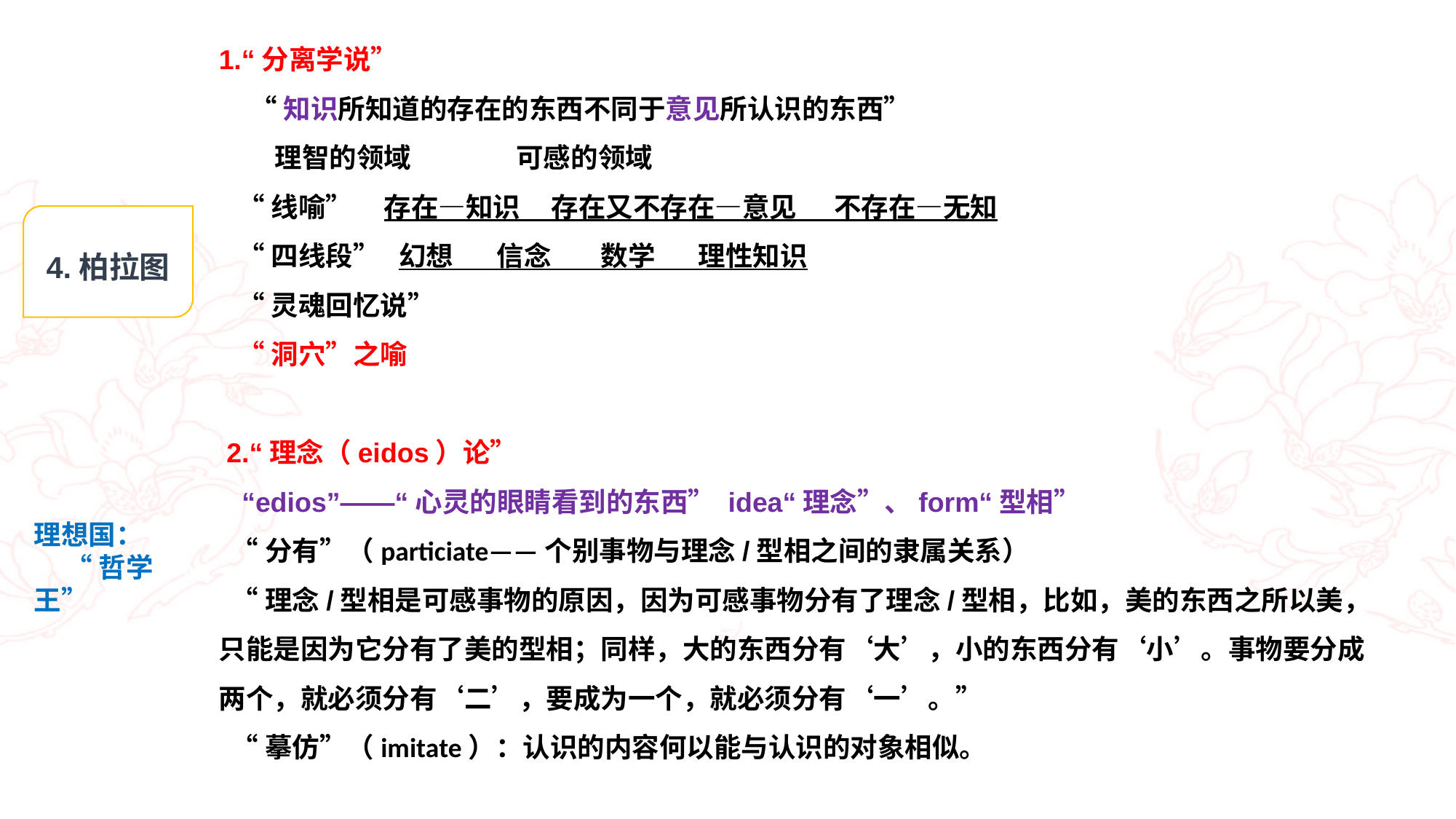

1.“分离学说”
     “知识所知道的存在的东西不同于意见所认识的东西”
        理智的领域                 可感的领域
   “线喻”     存在—知识     存在又不存在—意见      不存在—无知
   “四线段”   幻想       信念        数学       理性知识
   “灵魂回忆说”
   “洞穴”之喻

 2.“理念（eidos）论”
   “edios”——“心灵的眼睛看到的东西” idea“理念”、form“型相”
  “分有”（particiate——个别事物与理念/型相之间的隶属关系）
  “理念/型相是可感事物的原因，因为可感事物分有了理念/型相，比如，美的东西之所以美，只能是因为它分有了美的型相；同样，大的东西分有‘大’，小的东西分有‘小’。事物要分成两个，就必须分有‘二’，要成为一个，就必须分有‘一’。”
  “摹仿”（imitate）：认识的内容何以能与认识的对象相似。
4.柏拉图
理想国：
     “哲学王”